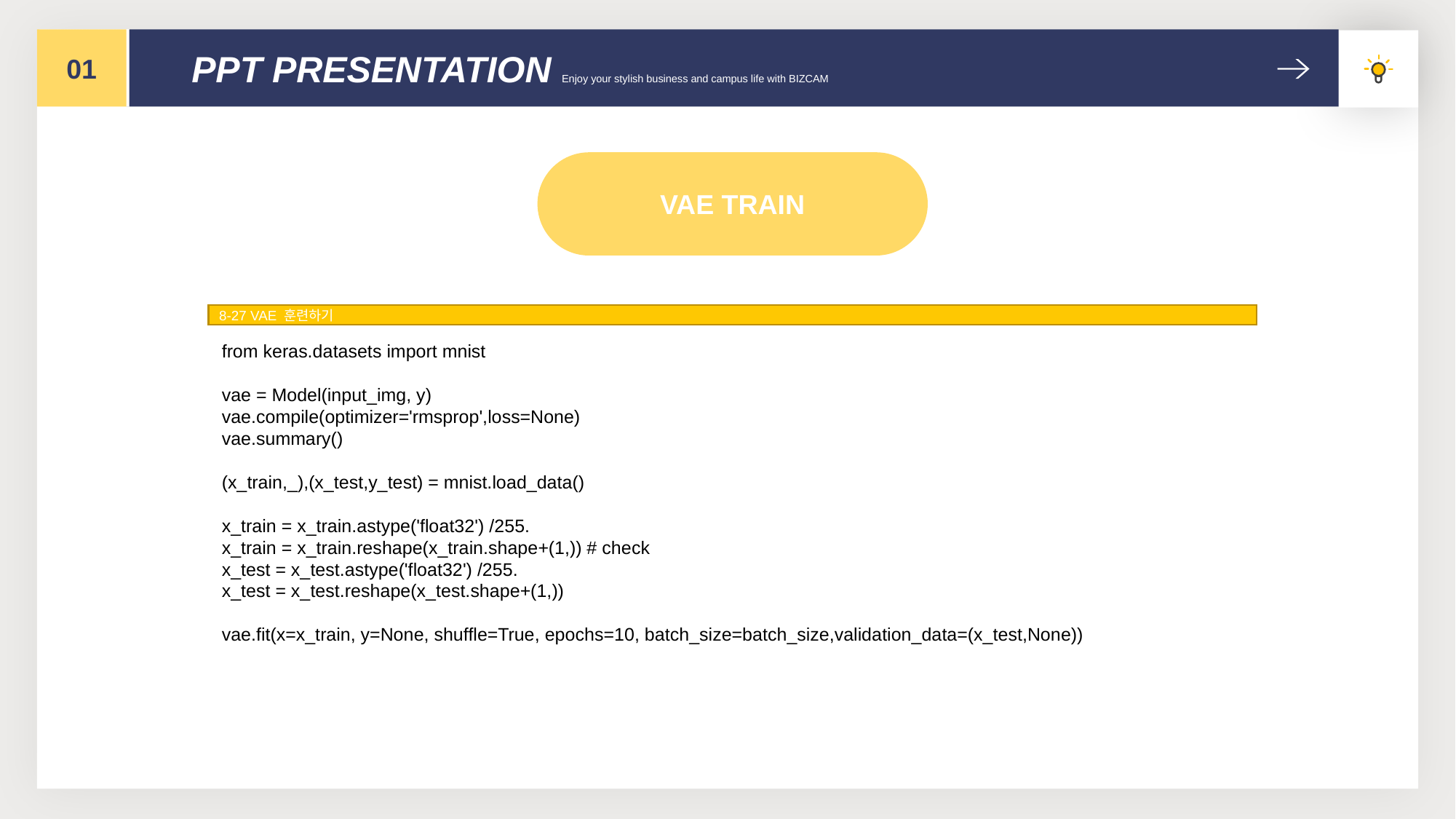

01
PPT PRESENTATION Enjoy your stylish business and campus life with BIZCAM

VAE TRAIN
8-27 VAE 훈련하기
from keras.datasets import mnist

vae = Model(input_img, y)
vae.compile(optimizer='rmsprop',loss=None)
vae.summary()

(x_train,_),(x_test,y_test) = mnist.load_data()

x_train = x_train.astype('float32') /255.
x_train = x_train.reshape(x_train.shape+(1,)) # check
x_test = x_test.astype('float32') /255.
x_test = x_test.reshape(x_test.shape+(1,))

vae.fit(x=x_train, y=None, shuffle=True, epochs=10, batch_size=batch_size,validation_data=(x_test,None))